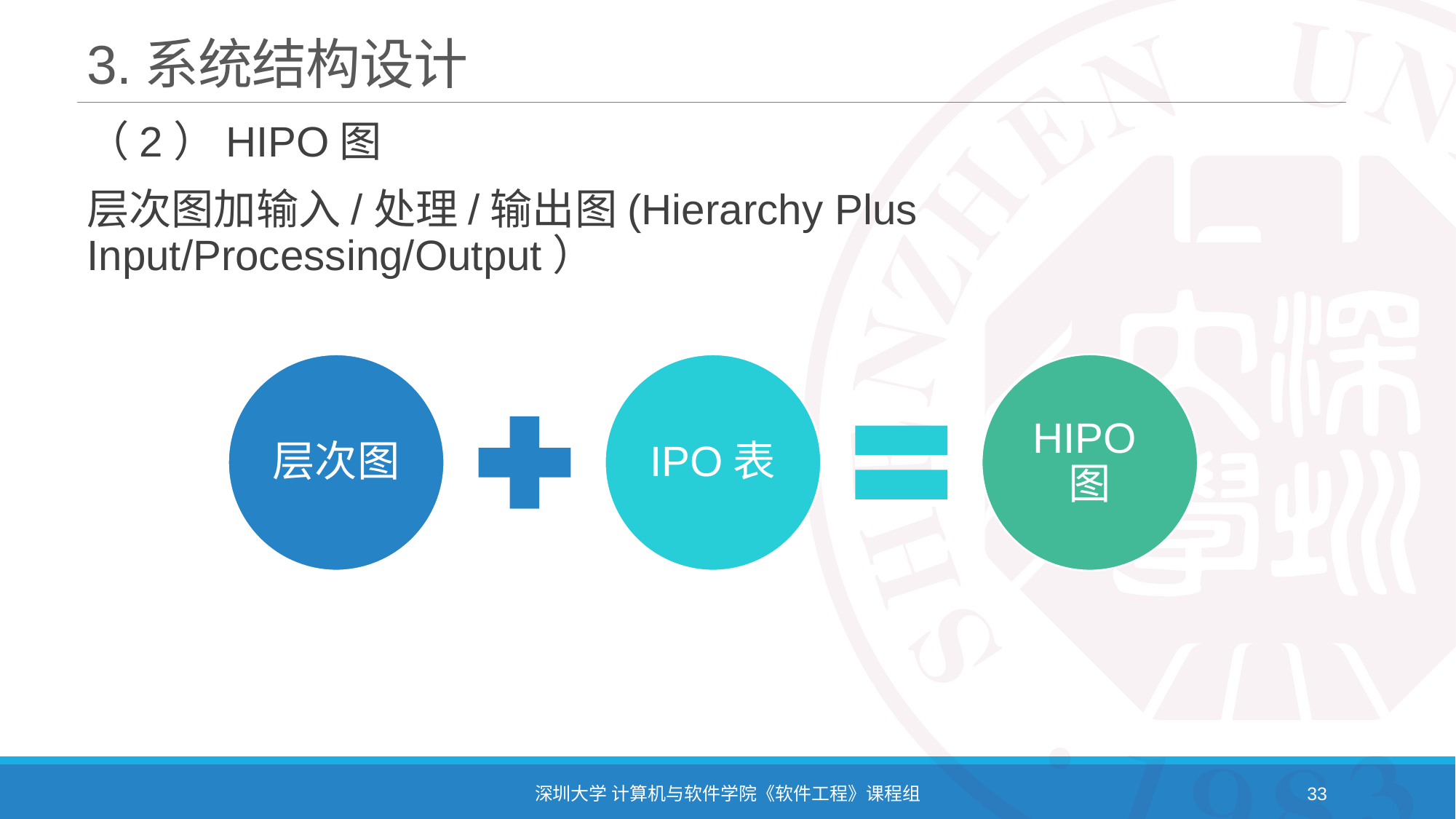

# 3.系统结构设计
（2）HIPO图
层次图加输入/处理/输出图(Hierarchy Plus Input/Processing/Output）

层次图

IPO表

HIPO图
深圳大学 计算机与软件学院《软件工程》课程组
33